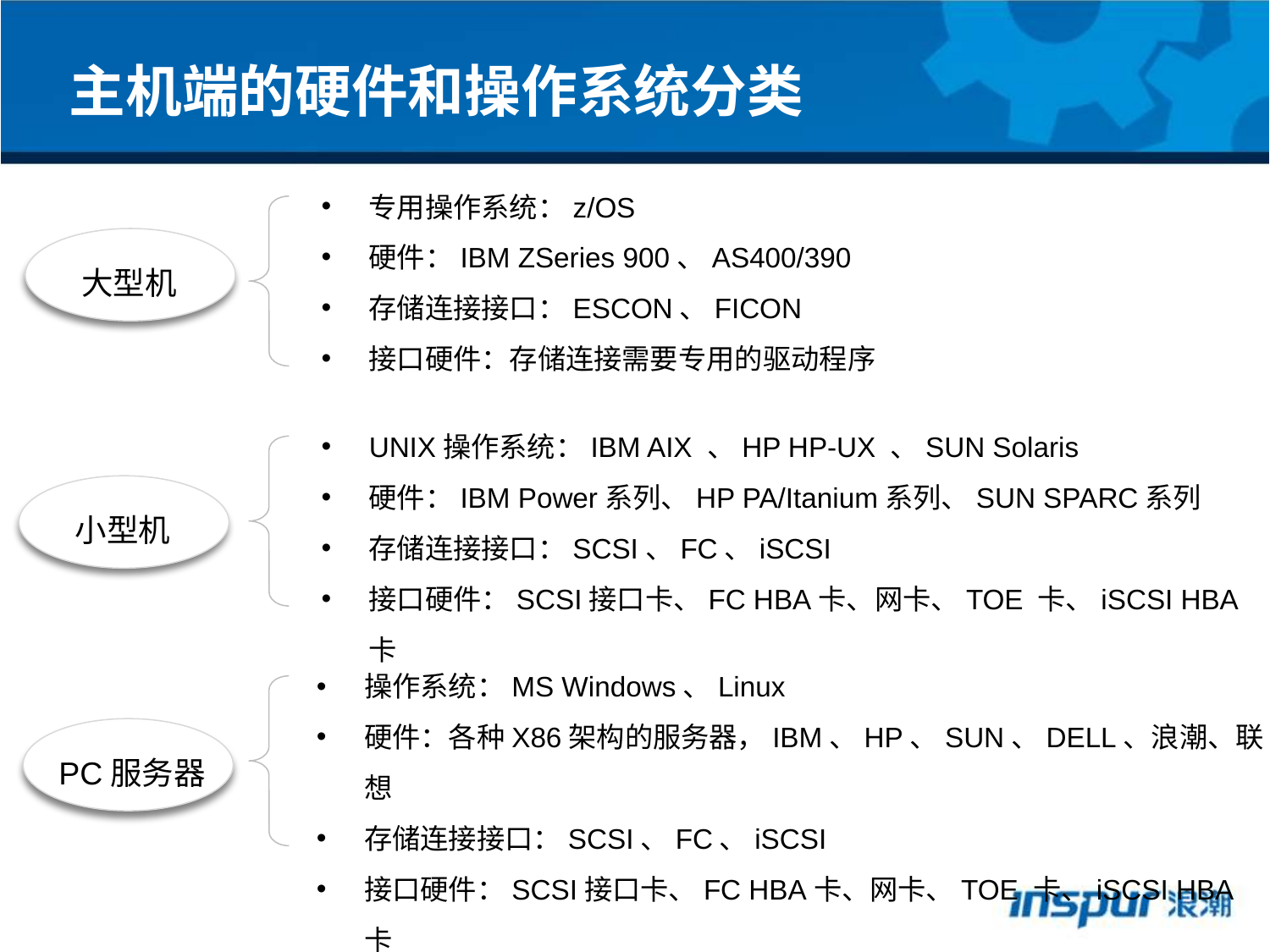

主机端的硬件和操作系统分类
专用操作系统：z/OS
硬件：IBM ZSeries 900、AS400/390
存储连接接口：ESCON、FICON
接口硬件：存储连接需要专用的驱动程序

大型机
UNIX操作系统：IBM AIX 、HP HP-UX 、SUN Solaris
硬件：IBM Power系列、HP PA/Itanium系列、SUN SPARC系列
存储连接接口：SCSI、FC、iSCSI
接口硬件：SCSI接口卡、FC HBA卡、网卡、TOE 卡、iSCSI HBA 卡

小型机
操作系统：MS Windows、Linux
硬件：各种X86架构的服务器，IBM、HP、SUN、DELL、浪潮、联想
存储连接接口：SCSI、FC、iSCSI
接口硬件：SCSI接口卡、FC HBA卡、网卡、TOE 卡、iSCSI HBA 卡

PC服务器